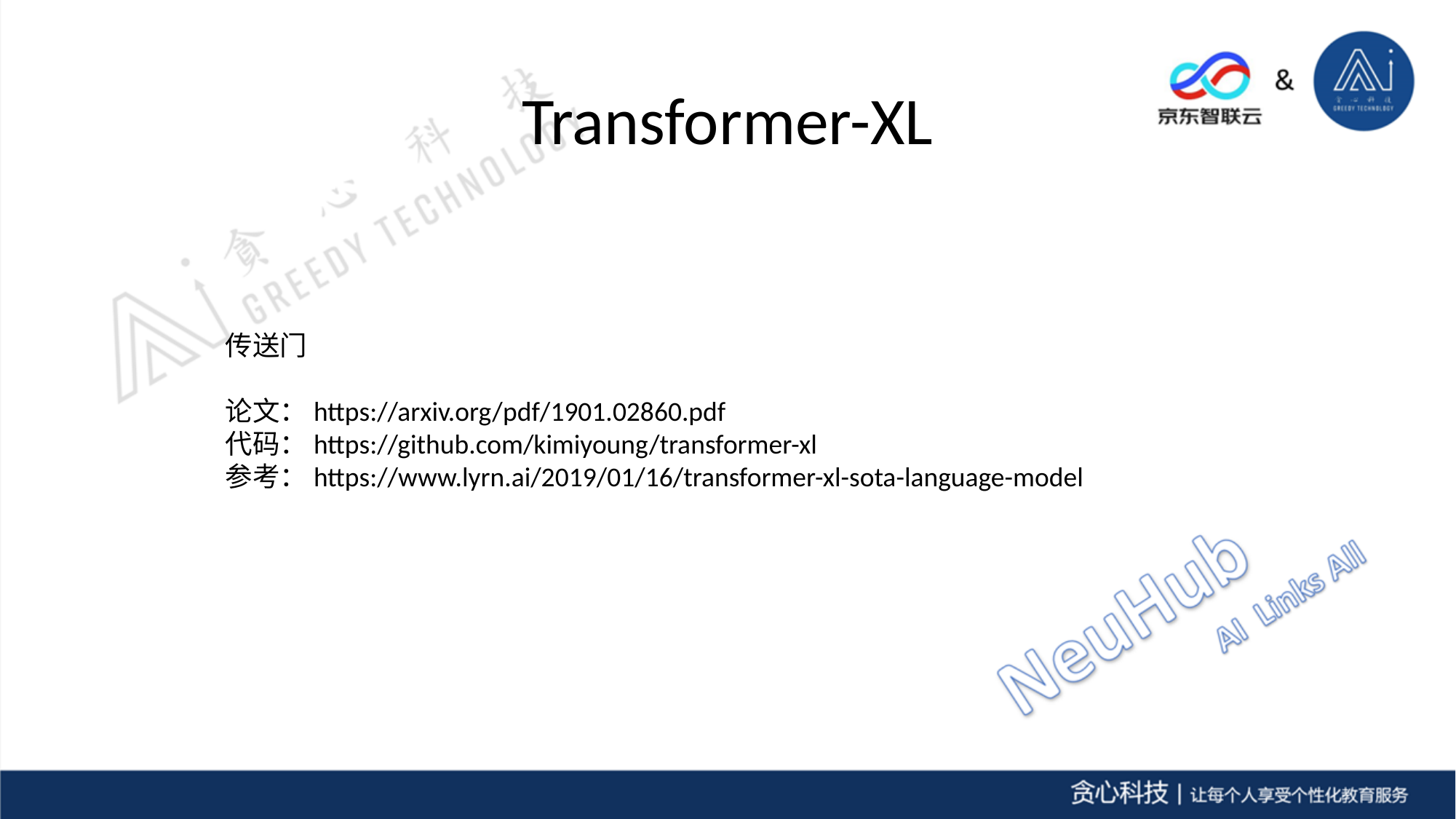

# Transformer-XL

传送门

论文：https://arxiv.org/pdf/1901.02860.pdf
代码：https://github.com/kimiyoung/transformer-xl
参考：https://www.lyrn.ai/2019/01/16/transformer-xl-sota-language-model
14